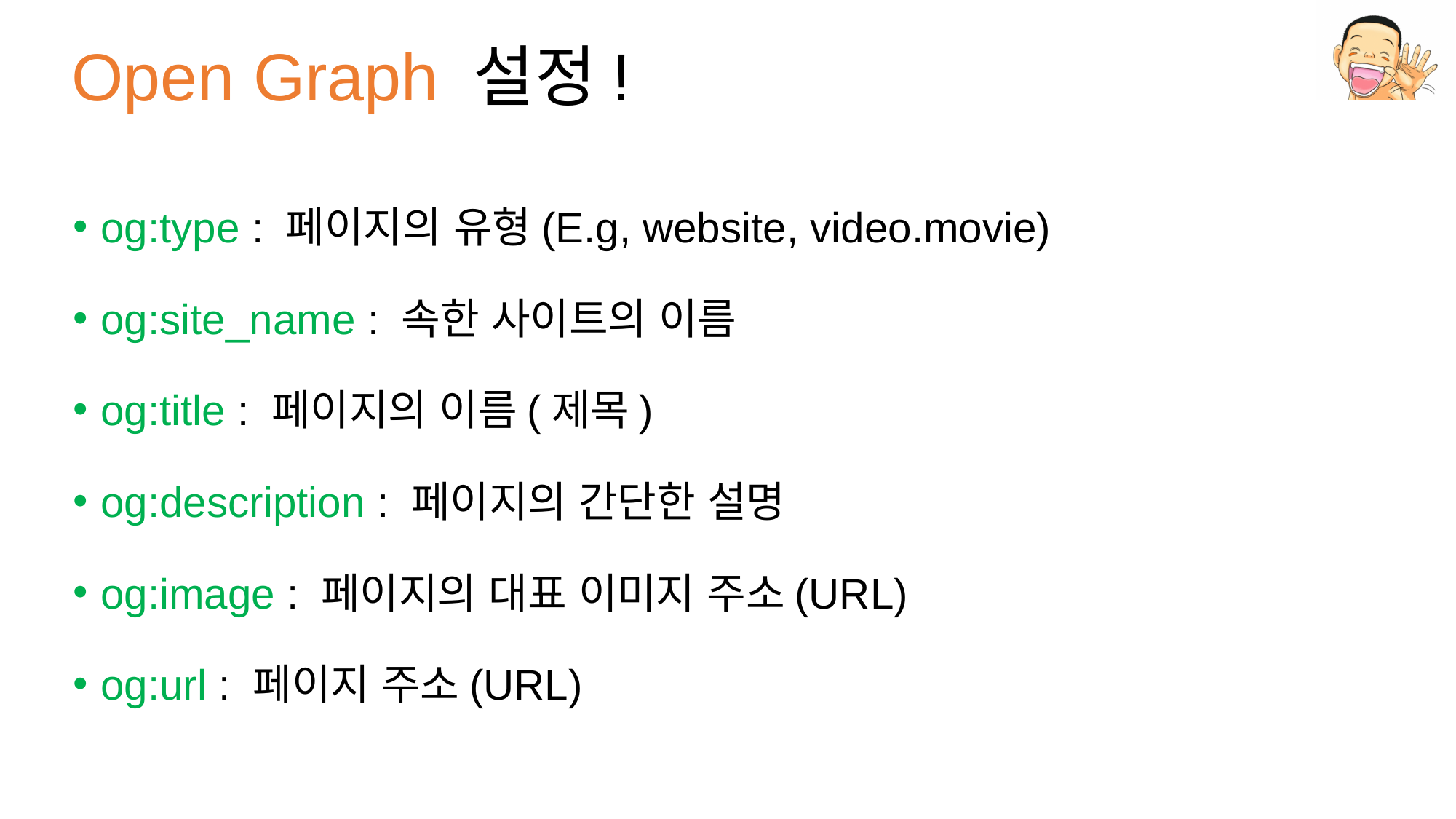

# Open Graph 설정!
og:type : 페이지의 유형(E.g, website, video.movie)
og:site_name : 속한 사이트의 이름
og:title : 페이지의 이름(제목)
og:description : 페이지의 간단한 설명
og:image : 페이지의 대표 이미지 주소(URL)
og:url : 페이지 주소(URL)